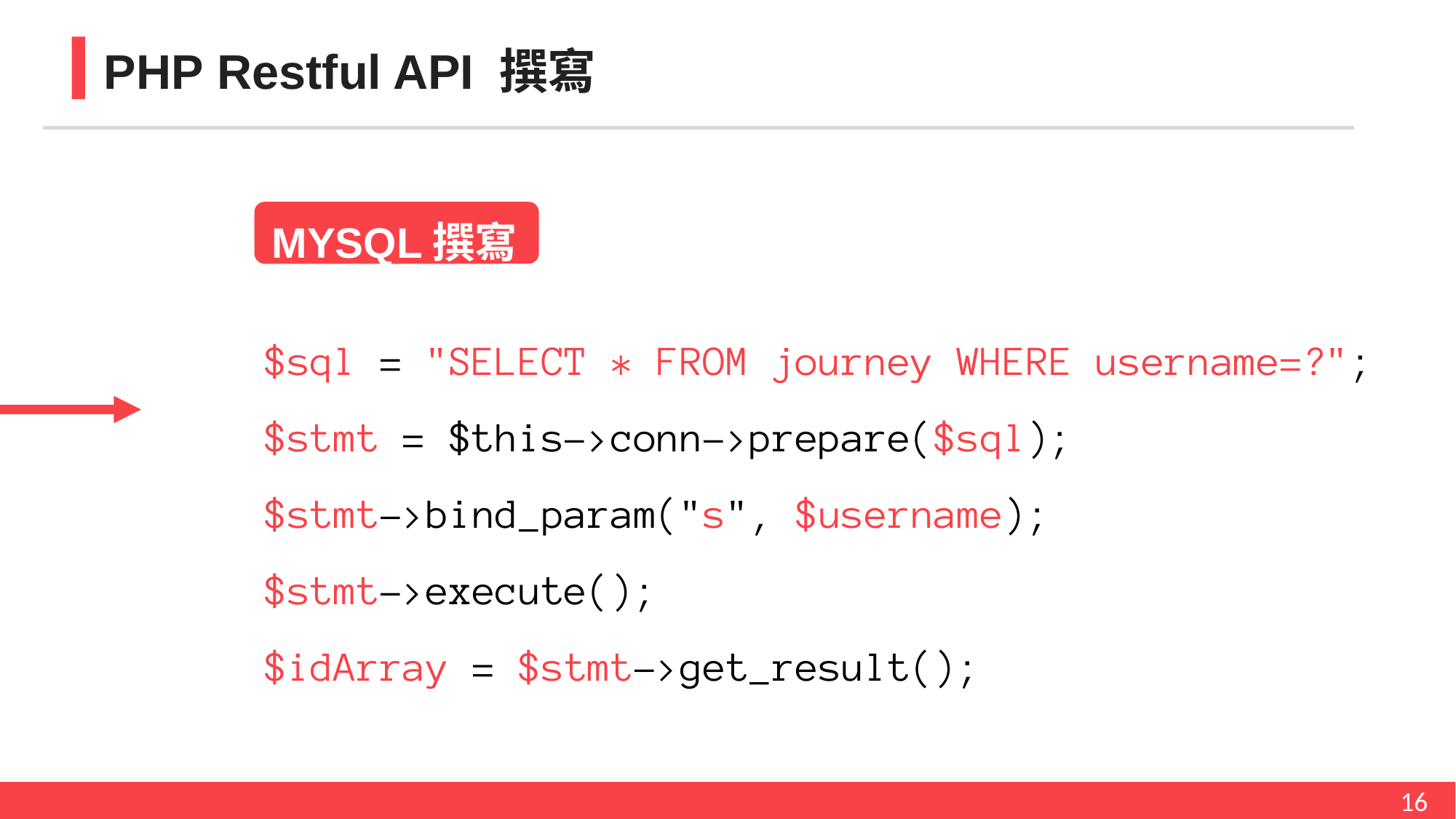

PHP Restful API 撰寫

MYSQL撰寫

$sql = "SELECT * FROM journey WHERE username=?";
$stmt = $this->conn->prepare($sql);
$stmt->bind_param("s", $username);
$stmt->execute();
$idArray = $stmt->get_result();
16